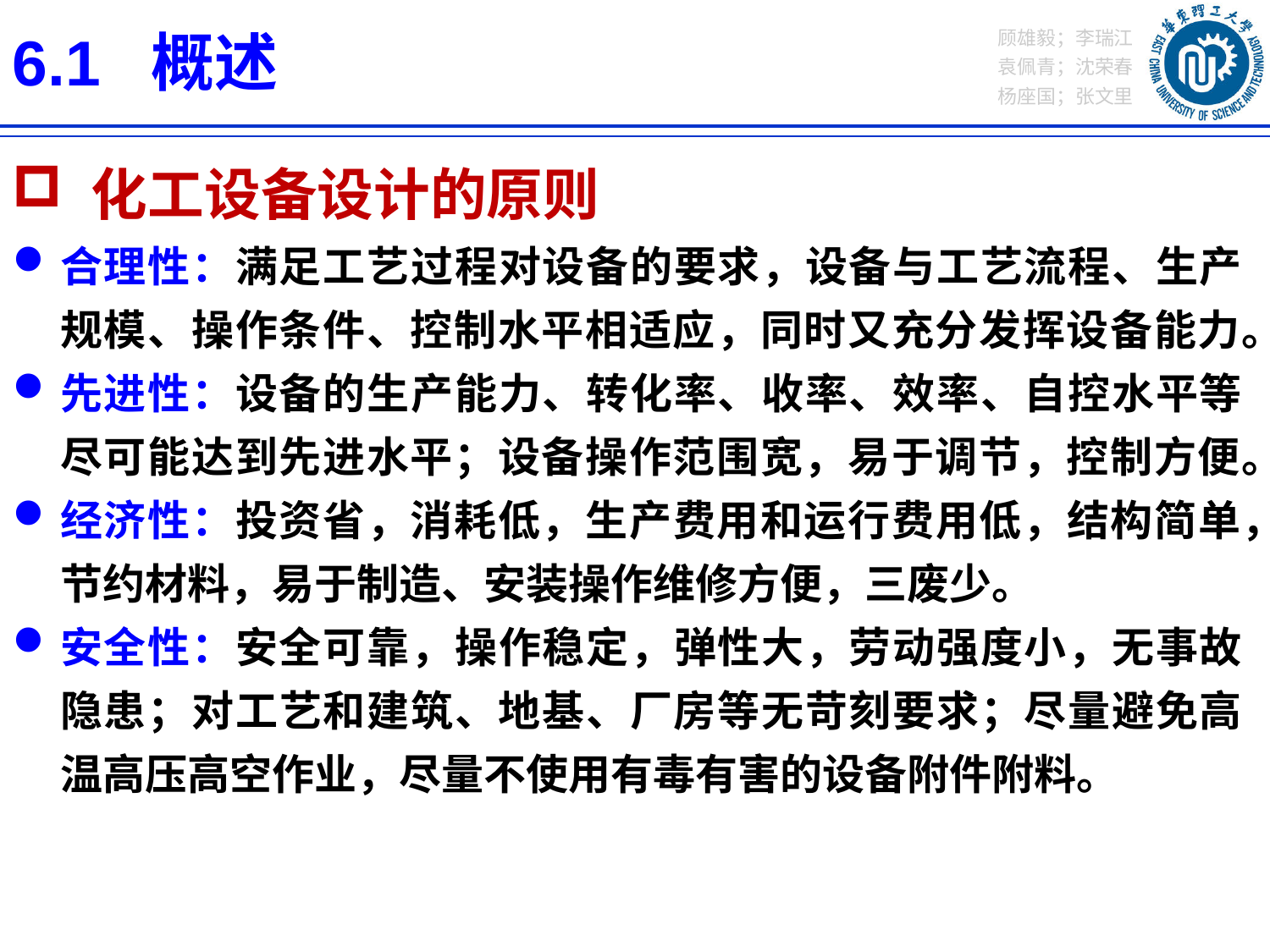

6.1  概述
 化工设备设计的原则
合理性：满足工艺过程对设备的要求，设备与工艺流程、生产规模、操作条件、控制水平相适应，同时又充分发挥设备能力。
先进性：设备的生产能力、转化率、收率、效率、自控水平等尽可能达到先进水平；设备操作范围宽，易于调节，控制方便。
经济性：投资省，消耗低，生产费用和运行费用低，结构简单，节约材料，易于制造、安装操作维修方便，三废少。
安全性：安全可靠，操作稳定，弹性大，劳动强度小，无事故隐患；对工艺和建筑、地基、厂房等无苛刻要求；尽量避免高温高压高空作业，尽量不使用有毒有害的设备附件附料。